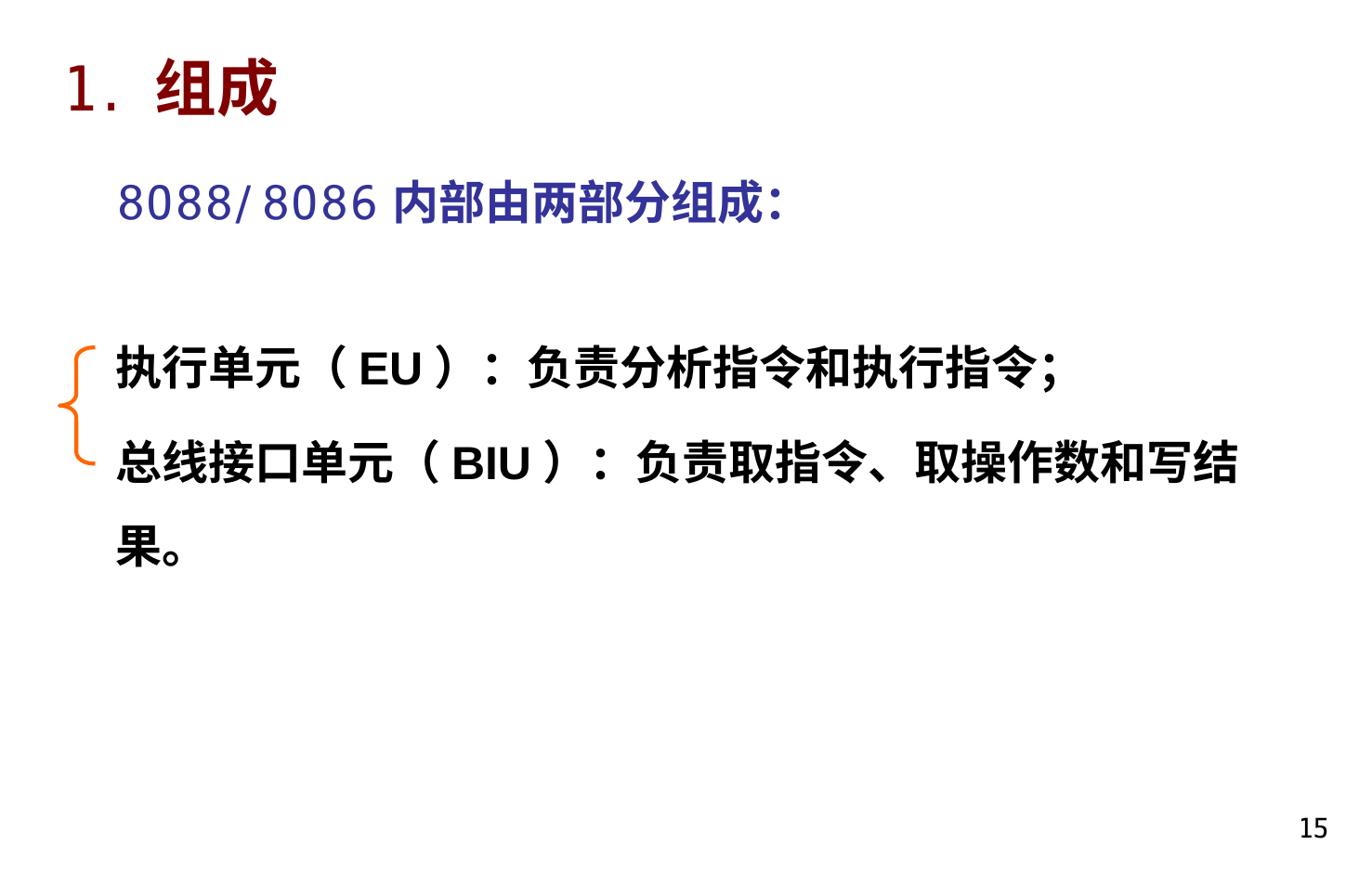

# 1. 组成
8088/8086内部由两部分组成：
执行单元（EU）：负责分析指令和执行指令；
总线接口单元（BIU）：负责取指令、取操作数和写结果。

15